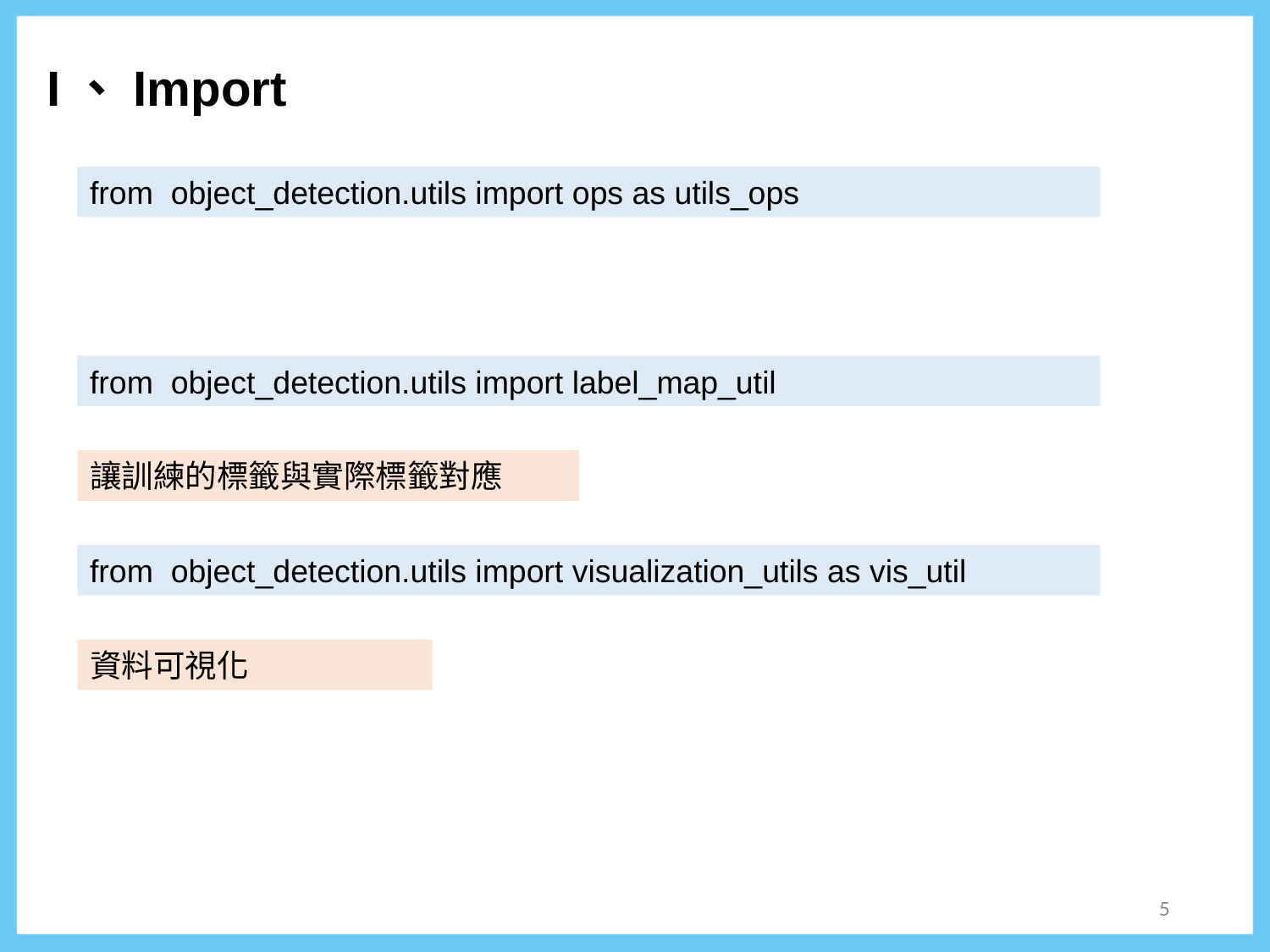

I、Import
from  object_detection.utils import ops as utils_ops
from  object_detection.utils import label_map_util
讓訓練的標籤與實際標籤對應
from  object_detection.utils import visualization_utils as vis_util
資料可視化
5